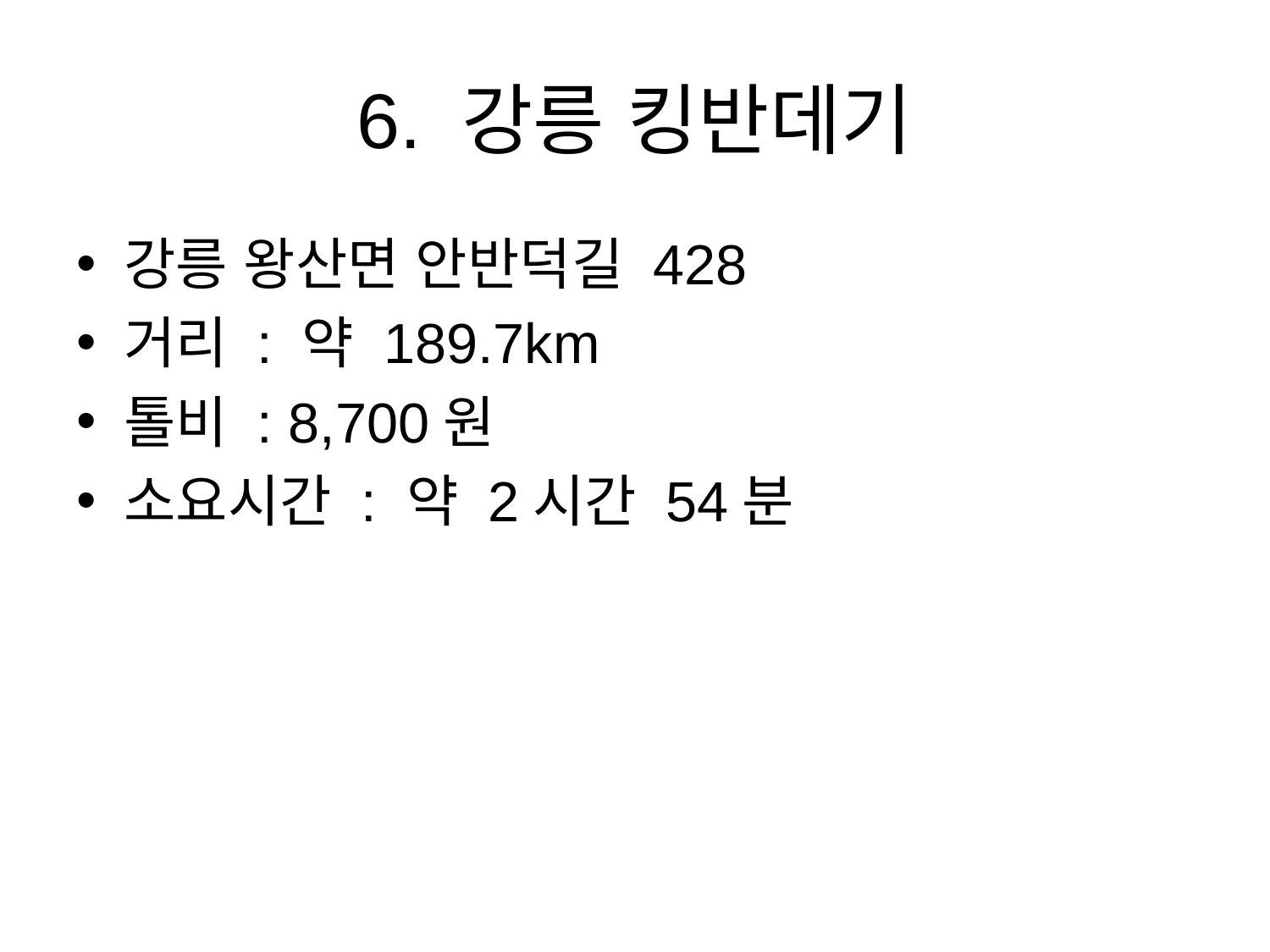

# 6. 강릉 킹반데기
강릉 왕산면 안반덕길 428
거리 : 약 189.7km
톨비 : 8,700원
소요시간 : 약 2시간 54분